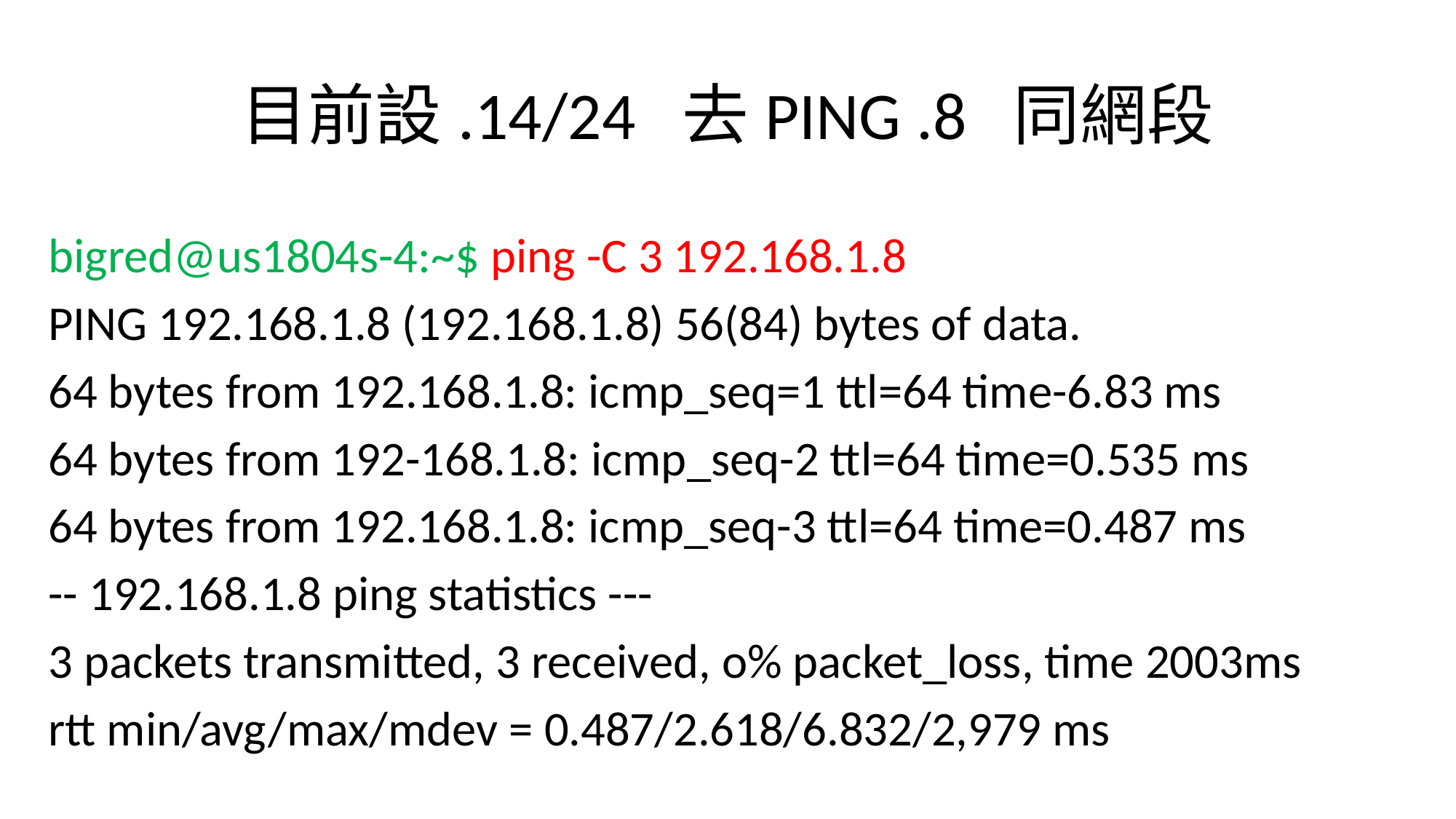

# 目前設.14/24  去PING .8  同網段
bigred@us1804s-4:~$ ping -C 3 192.168.1.8
PING 192.168.1.8 (192.168.1.8) 56(84) bytes of data.
64 bytes from 192.168.1.8: icmp_seq=1 ttl=64 time-6.83 ms
64 bytes from 192-168.1.8: icmp_seq-2 ttl=64 time=0.535 ms
64 bytes from 192.168.1.8: icmp_seq-3 ttl=64 time=0.487 ms
-- 192.168.1.8 ping statistics ---
3 packets transmitted, 3 received, o% packet_loss, time 2003ms
rtt min/avg/max/mdev = 0.487/2.618/6.832/2,979 ms